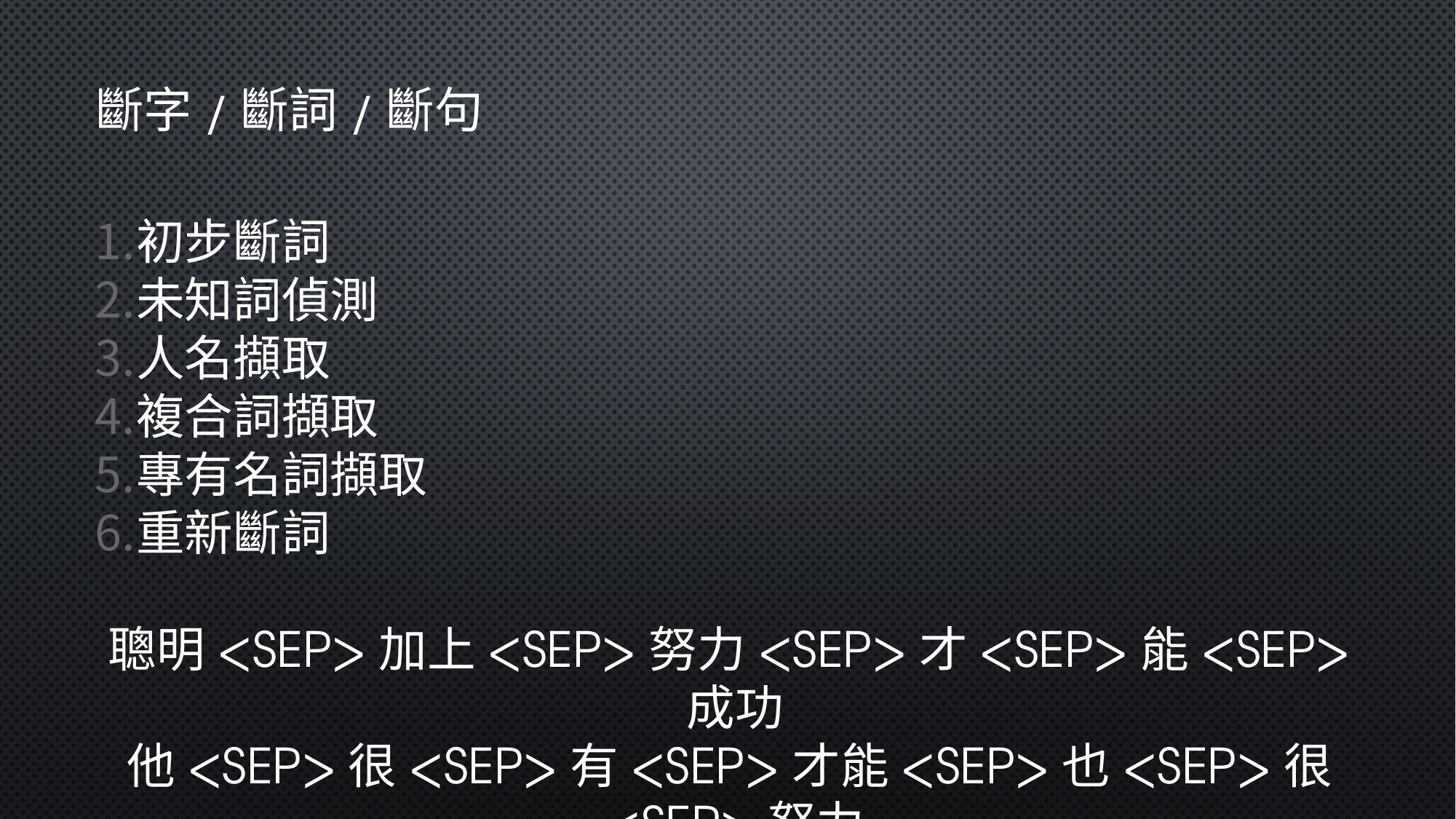

# 斷字/斷詞/斷句
初步斷詞
未知詞偵測
人名擷取
複合詞擷取
專有名詞擷取
重新斷詞

聰明<SEP>加上<SEP>努力<SEP>才<SEP>能<SEP>成功
他<SEP>很<SEP>有<SEP>才能<SEP>也<SEP>很<SEP>努力